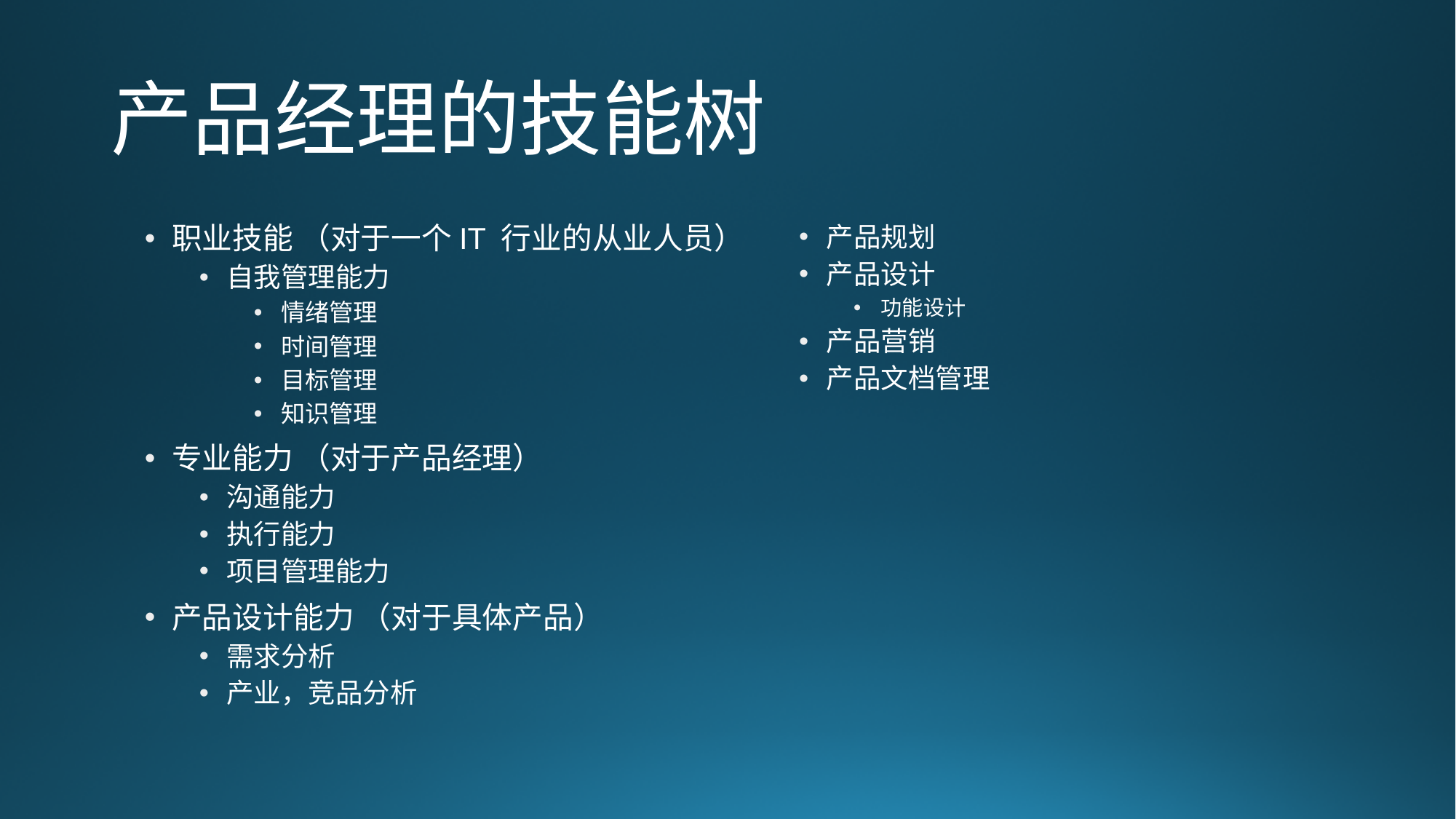

# 产品经理的技能树
职业技能 （对于一个IT 行业的从业人员）
自我管理能力
情绪管理
时间管理
目标管理
知识管理
专业能力 （对于产品经理）
沟通能力
执行能力
项目管理能力
产品设计能力 （对于具体产品）
需求分析
产业，竞品分析
产品规划
产品设计
功能设计
产品营销
产品文档管理